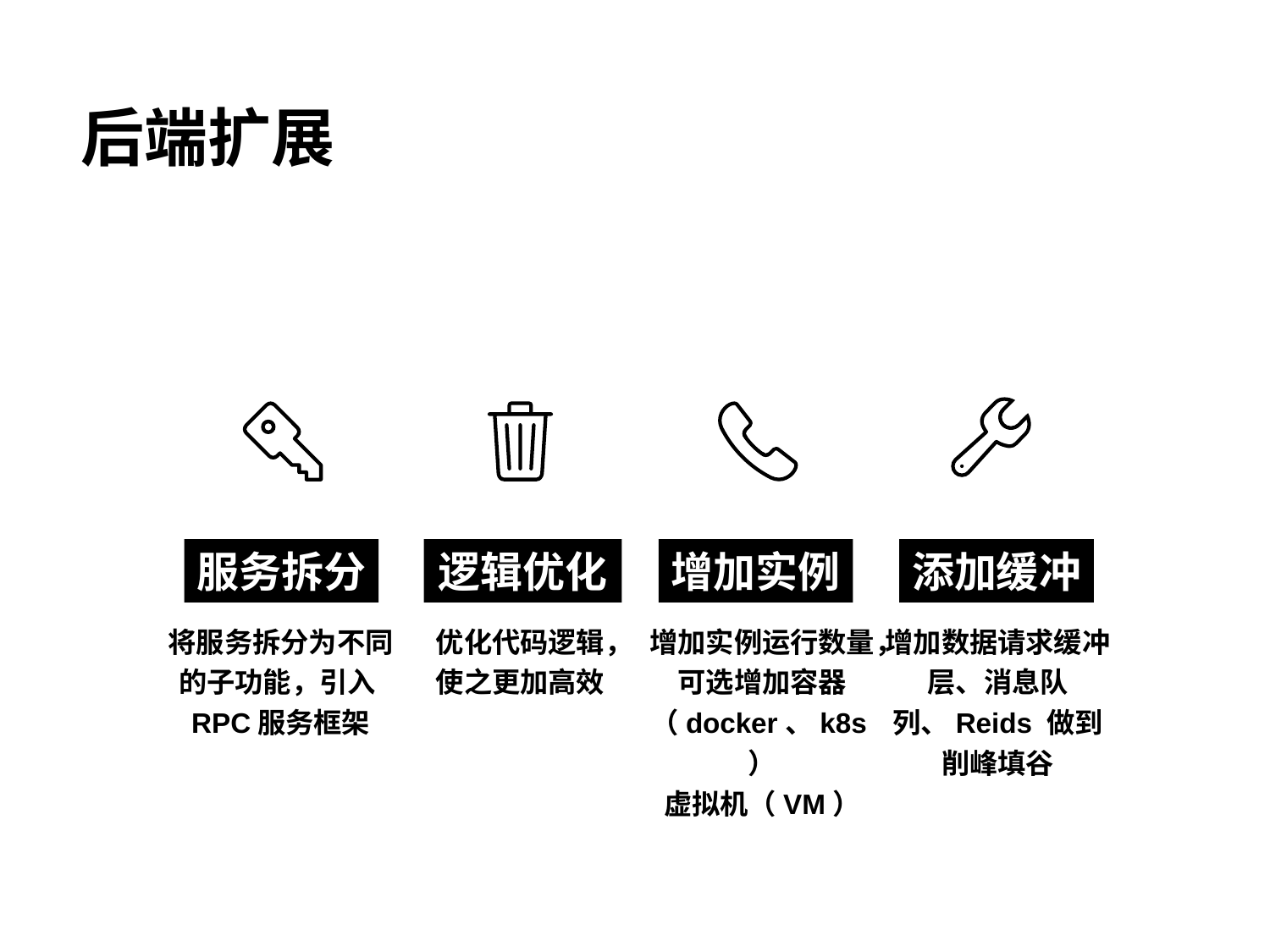

后端扩展

增加实例
增加实例运行数量，可选增加容器（docker、k8s）
虚拟机（VM）
服务拆分
将服务拆分为不同的子功能，引入RPC服务框架
逻辑优化
优化代码逻辑，使之更加高效
添加缓冲
增加数据请求缓冲层、消息队列、Reids 做到削峰填谷